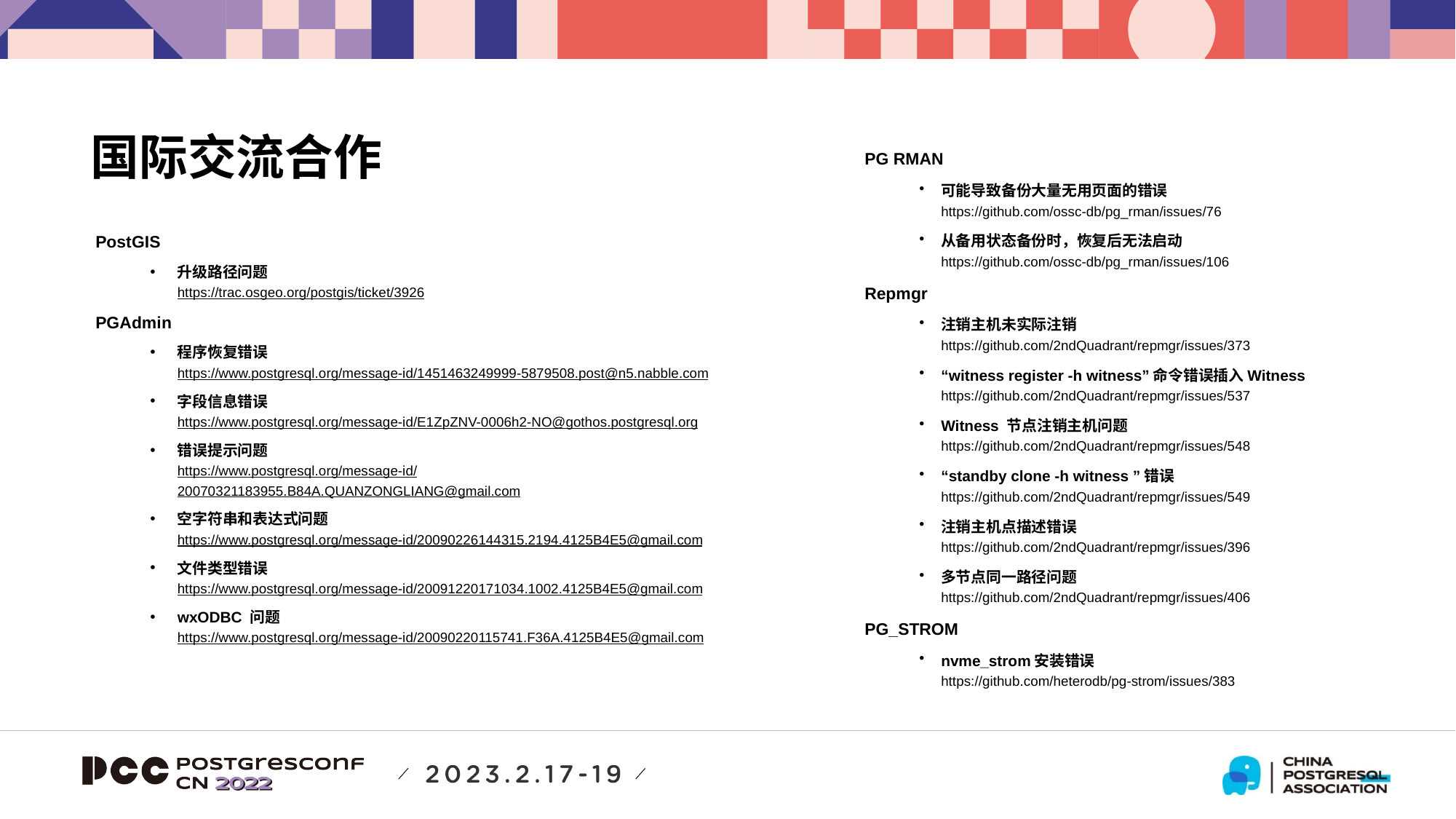

国际交流合作
PG RMAN
可能导致备份大量无用页面的错误
https://github.com/ossc-db/pg_rman/issues/76
从备用状态备份时，恢复后无法启动
https://github.com/ossc-db/pg_rman/issues/106
Repmgr
注销主机未实际注销
https://github.com/2ndQuadrant/repmgr/issues/373
“witness register -h witness”命令错误插入Witness
https://github.com/2ndQuadrant/repmgr/issues/537
Witness 节点注销主机问题
https://github.com/2ndQuadrant/repmgr/issues/548
“standby clone -h witness ”错误
https://github.com/2ndQuadrant/repmgr/issues/549
注销主机点描述错误
https://github.com/2ndQuadrant/repmgr/issues/396
多节点同一路径问题
https://github.com/2ndQuadrant/repmgr/issues/406
PG_STROM
nvme_strom安装错误
https://github.com/heterodb/pg-strom/issues/383
PostGIS
升级路径问题
https://trac.osgeo.org/postgis/ticket/3926
PGAdmin
程序恢复错误
https://www.postgresql.org/message-id/1451463249999-5879508.post@n5.nabble.com
字段信息错误
https://www.postgresql.org/message-id/E1ZpZNV-0006h2-NO@gothos.postgresql.org
错误提示问题
https://www.postgresql.org/message-id/20070321183955.B84A.QUANZONGLIANG@gmail.com
空字符串和表达式问题
https://www.postgresql.org/message-id/20090226144315.2194.4125B4E5@gmail.com
文件类型错误
https://www.postgresql.org/message-id/20091220171034.1002.4125B4E5@gmail.com
wxODBC 问题
https://www.postgresql.org/message-id/20090220115741.F36A.4125B4E5@gmail.com